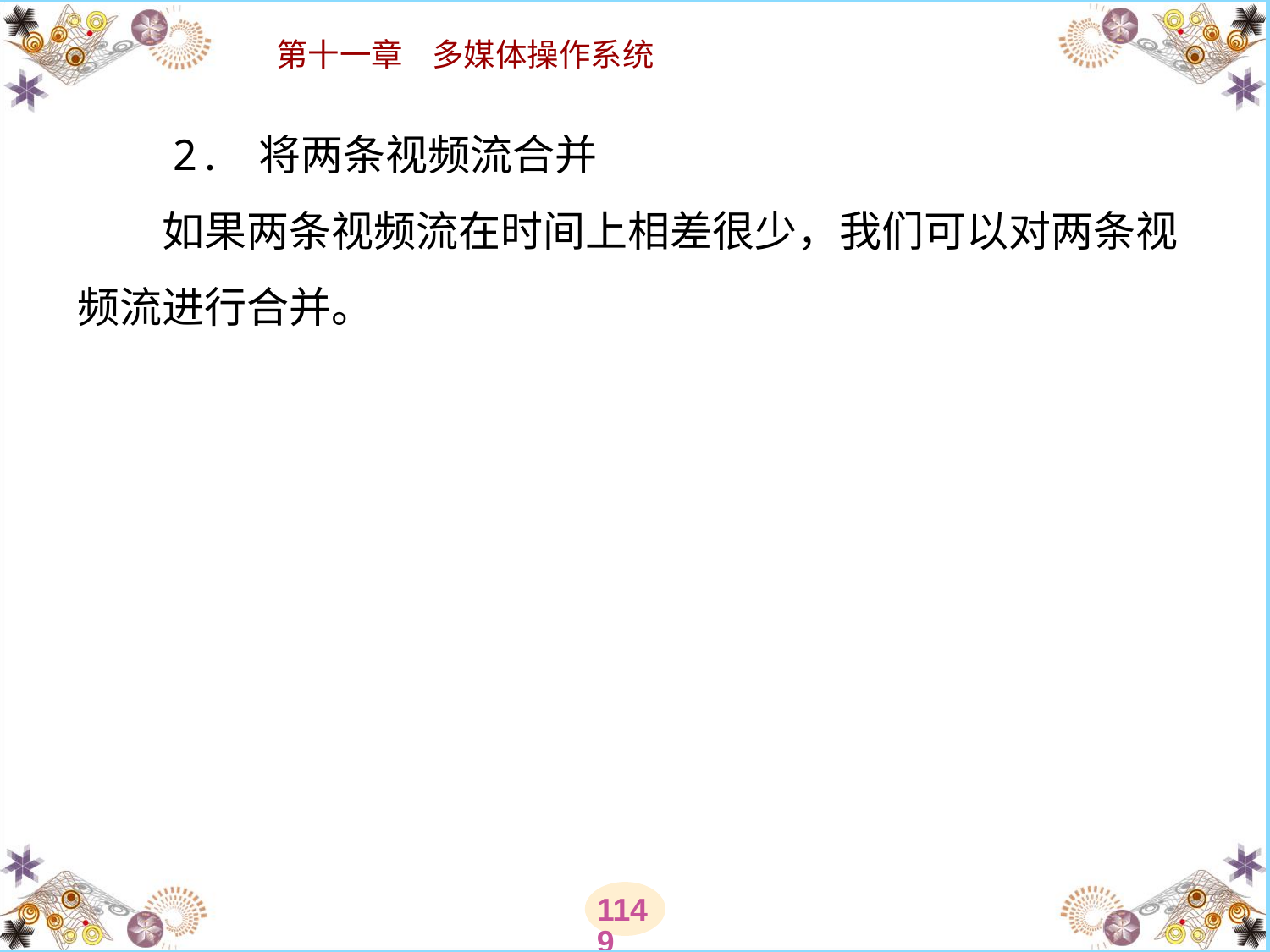

# 2. 将两条视频流合并 　　如果两条视频流在时间上相差很少，我们可以对两条视频流进行合并。